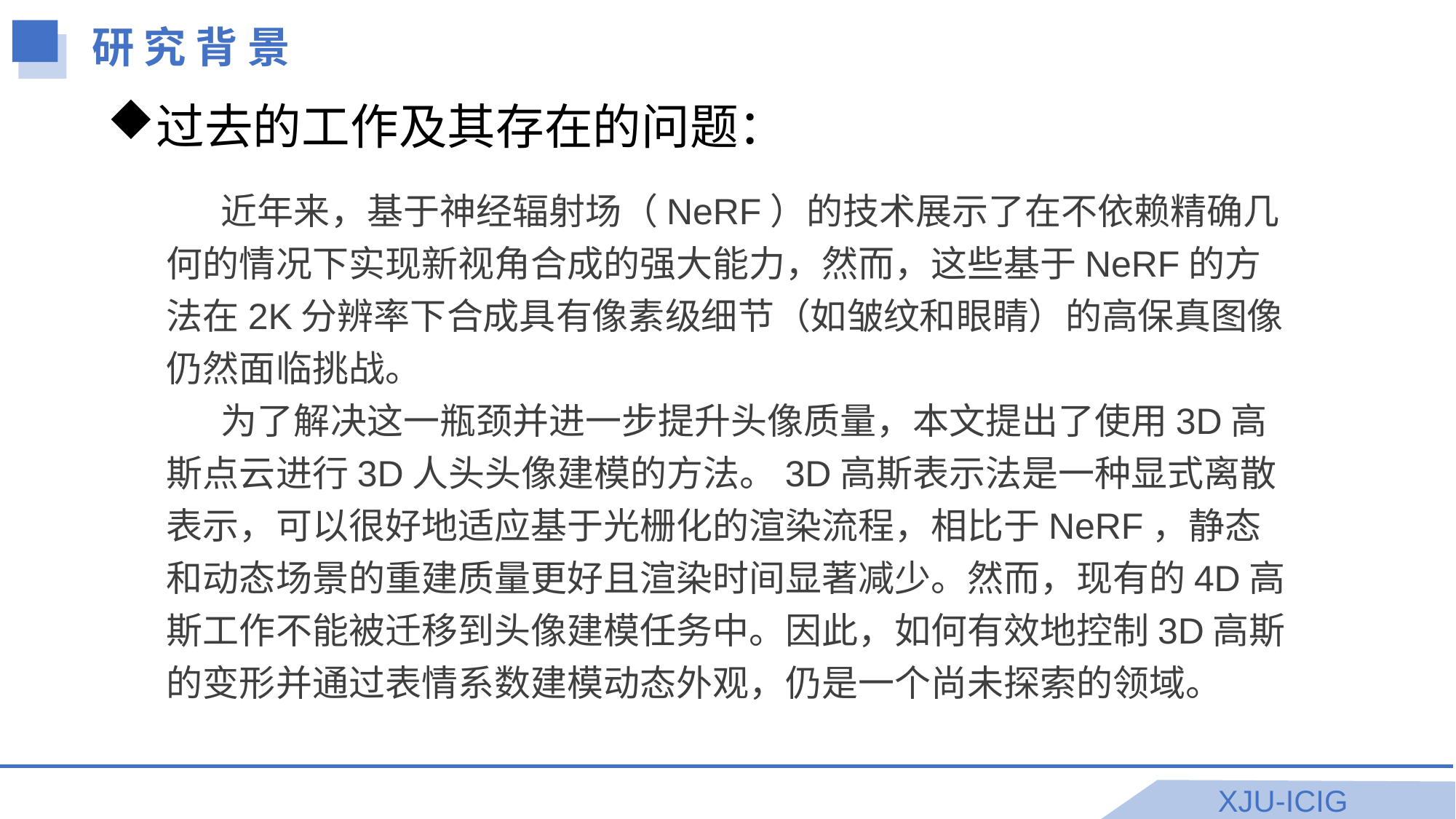

研 究 背 景

过去的工作及其存在的问题：
近年来，基于神经辐射场（NeRF）的技术展示了在不依赖精确几何的情况下实现新视角合成的强大能力，然而，这些基于NeRF的方法在2K分辨率下合成具有像素级细节（如皱纹和眼睛）的高保真图像仍然面临挑战。
为了解决这一瓶颈并进一步提升头像质量，本文提出了使用3D高斯点云进行3D人头头像建模的方法。3D高斯表示法是一种显式离散表示，可以很好地适应基于光栅化的渲染流程，相比于NeRF，静态和动态场景的重建质量更好且渲染时间显著减少。然而，现有的4D高斯工作不能被迁移到头像建模任务中。因此，如何有效地控制3D高斯的变形并通过表情系数建模动态外观，仍是一个尚未探索的领域。
XJU-ICIG